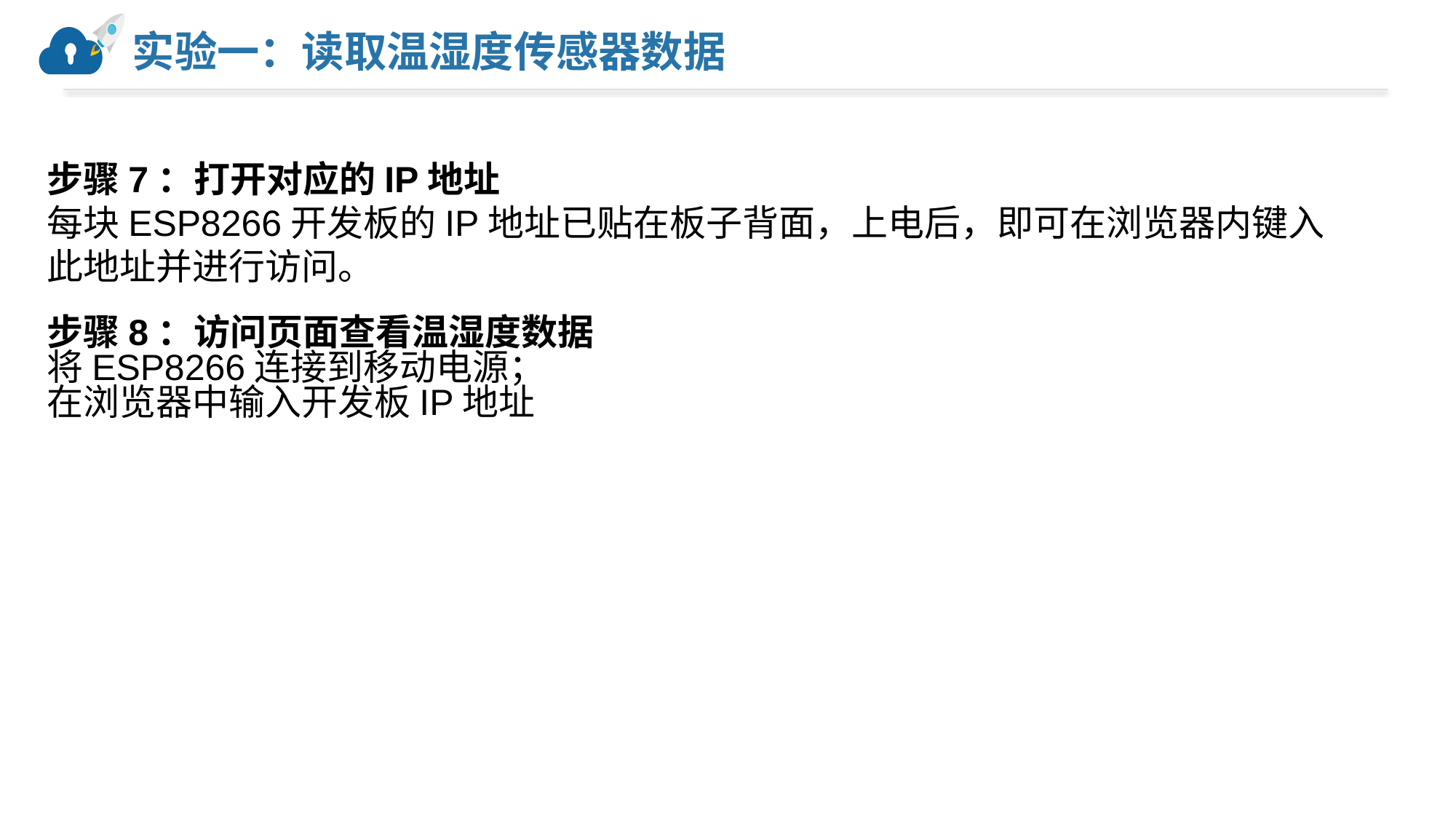

# 实验一：读取温湿度传感器数据
步骤7：打开对应的IP地址
每块ESP8266开发板的IP地址已贴在板子背面，上电后，即可在浏览器内键入此地址并进行访问。
步骤8：访问页面查看温湿度数据
将ESP8266连接到移动电源；
在浏览器中输入开发板IP地址